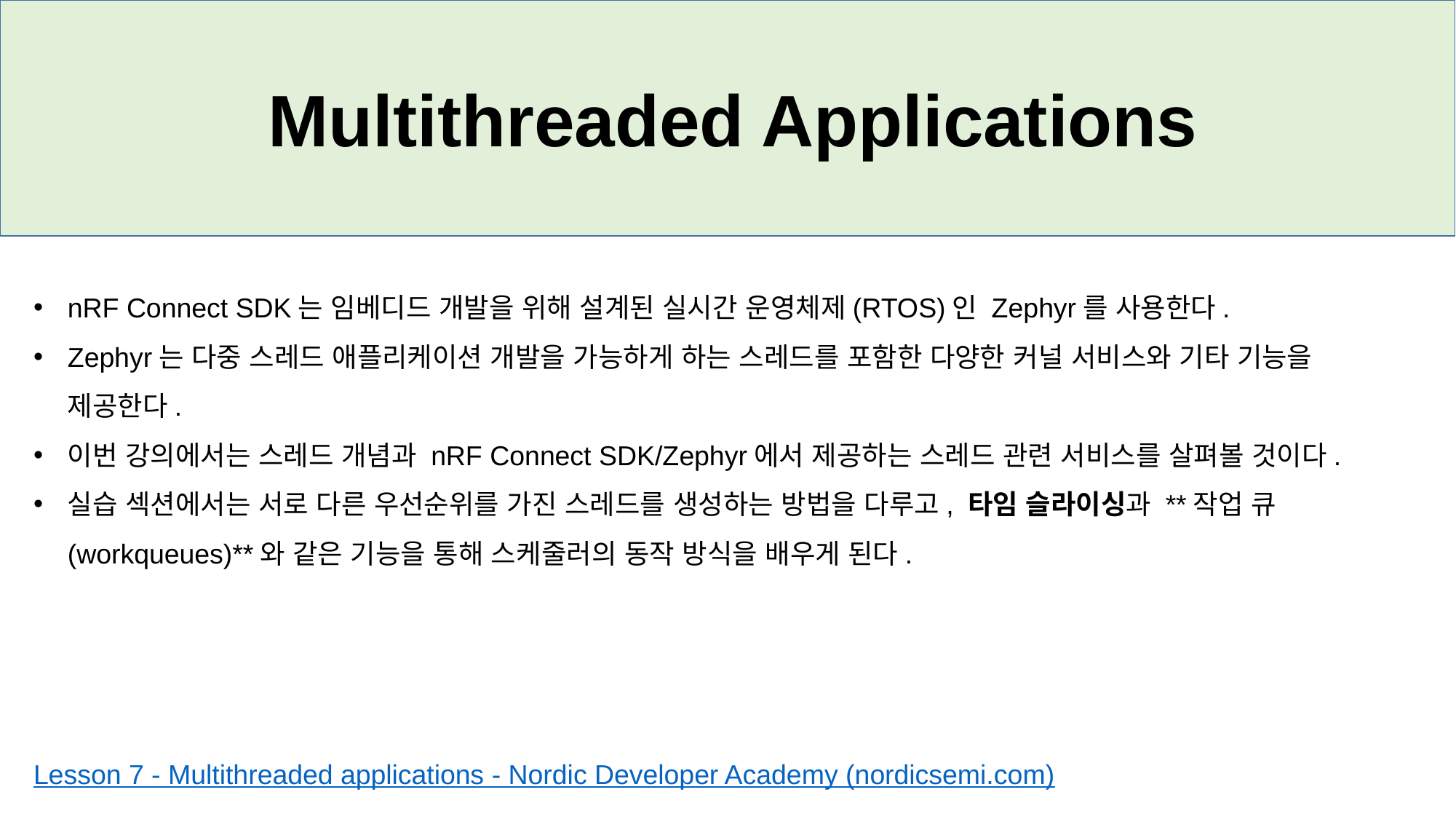

Multithreaded Applications
nRF Connect SDK는 임베디드 개발을 위해 설계된 실시간 운영체제(RTOS)인 Zephyr를 사용한다.
Zephyr는 다중 스레드 애플리케이션 개발을 가능하게 하는 스레드를 포함한 다양한 커널 서비스와 기타 기능을 제공한다.
이번 강의에서는 스레드 개념과 nRF Connect SDK/Zephyr에서 제공하는 스레드 관련 서비스를 살펴볼 것이다.
실습 섹션에서는 서로 다른 우선순위를 가진 스레드를 생성하는 방법을 다루고, 타임 슬라이싱과 **작업 큐(workqueues)**와 같은 기능을 통해 스케줄러의 동작 방식을 배우게 된다.
Lesson 7 - Multithreaded applications - Nordic Developer Academy (nordicsemi.com)